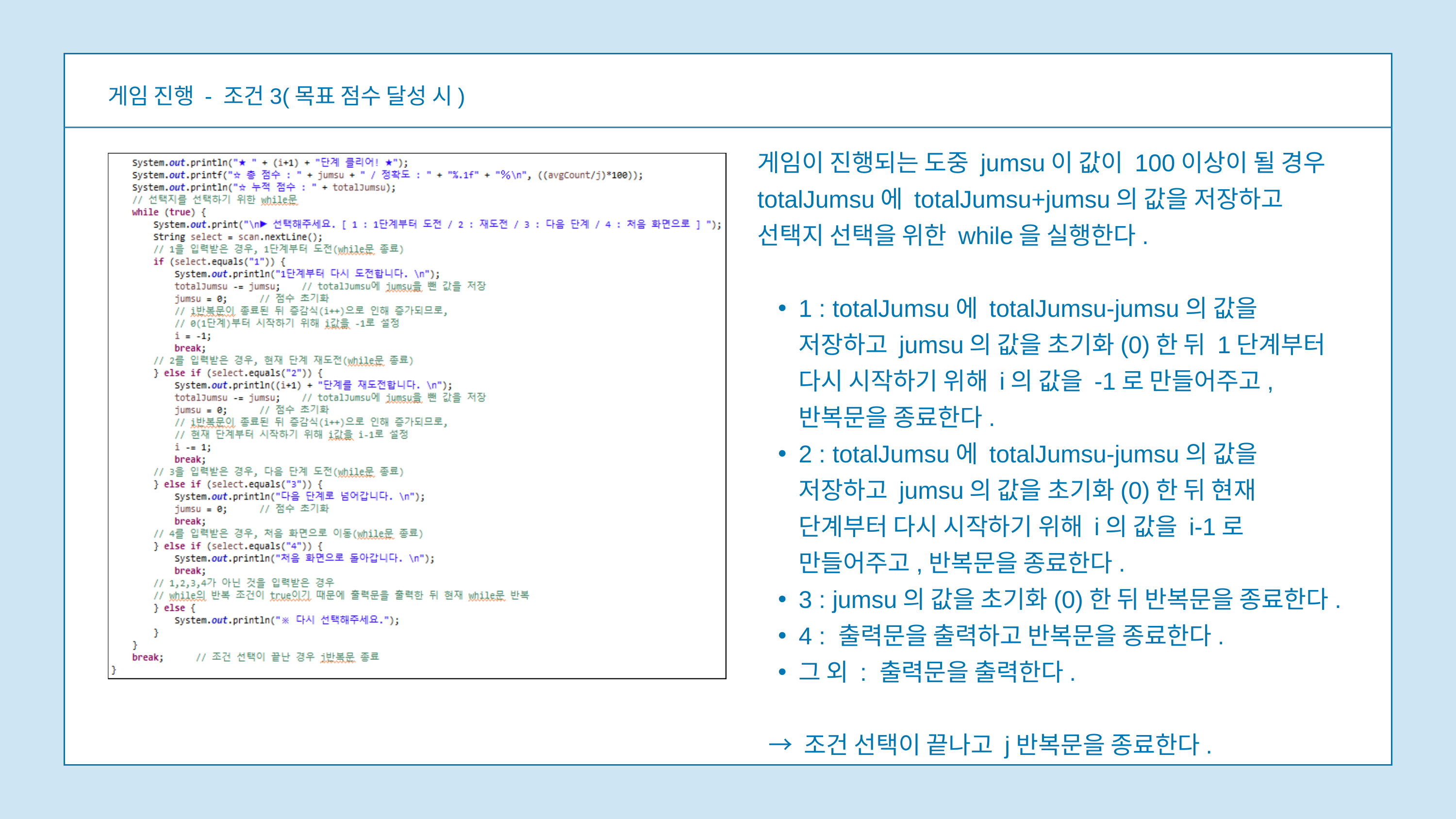

게임 진행 - 조건3(목표 점수 달성 시)

게임이 진행되는 도중 jumsu이 값이 100이상이 될 경우 totalJumsu에 totalJumsu+jumsu의 값을 저장하고 선택지 선택을 위한 while을 실행한다.

1 : totalJumsu에 totalJumsu-jumsu의 값을 저장하고 jumsu의 값을 초기화(0)한 뒤 1단계부터 다시 시작하기 위해 i의 값을 -1로 만들어주고,반복문을 종료한다.
2 : totalJumsu에 totalJumsu-jumsu의 값을 저장하고 jumsu의 값을 초기화(0)한 뒤 현재 단계부터 다시 시작하기 위해 i의 값을 i-1로 만들어주고,반복문을 종료한다.
3 : jumsu의 값을 초기화(0)한 뒤 반복문을 종료한다.
4 : 출력문을 출력하고 반복문을 종료한다.
그 외 : 출력문을 출력한다.

  → 조건 선택이 끝나고 j반복문을 종료한다.